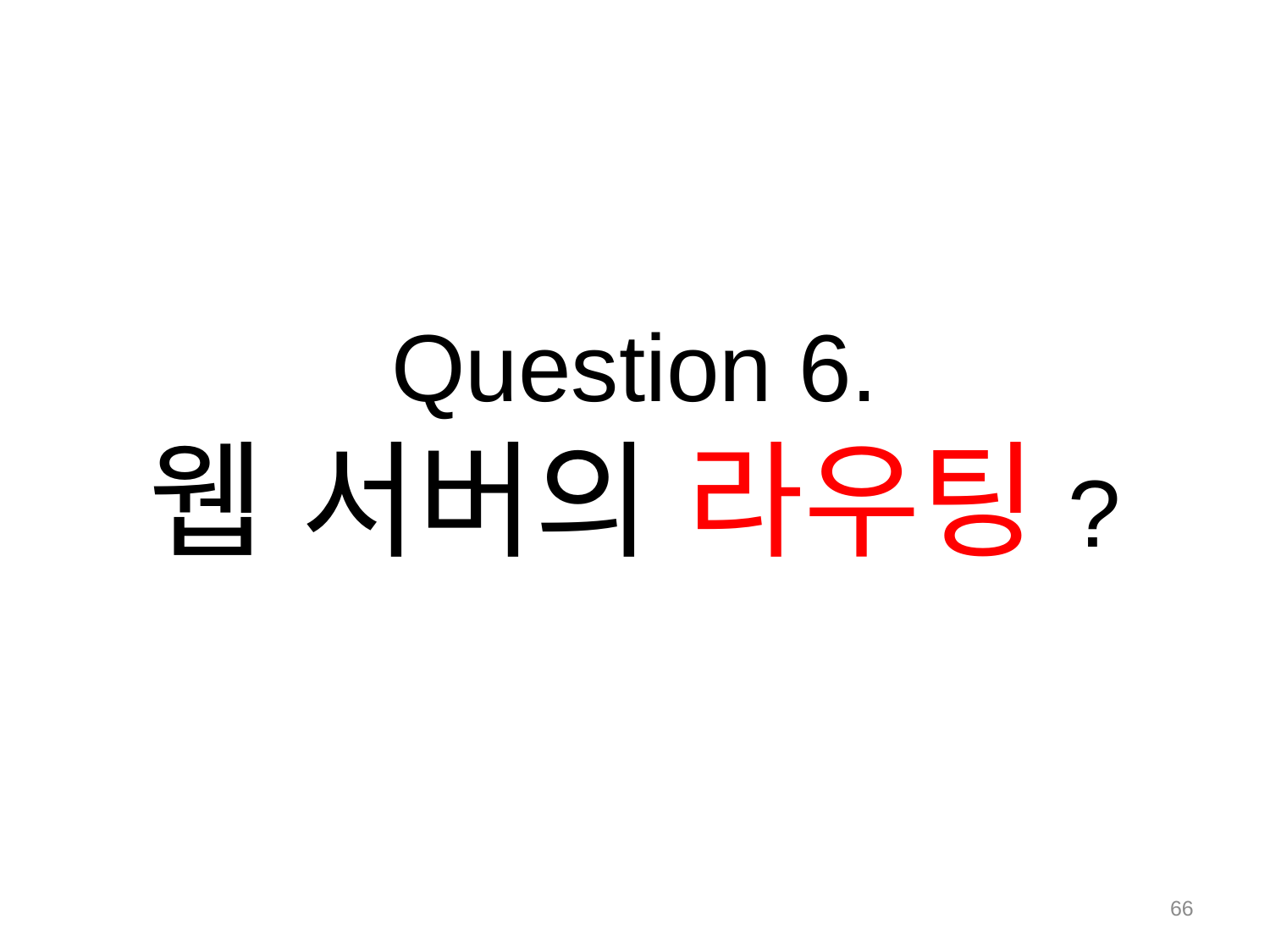

# Question 6. 웹 서버의 라우팅?
66